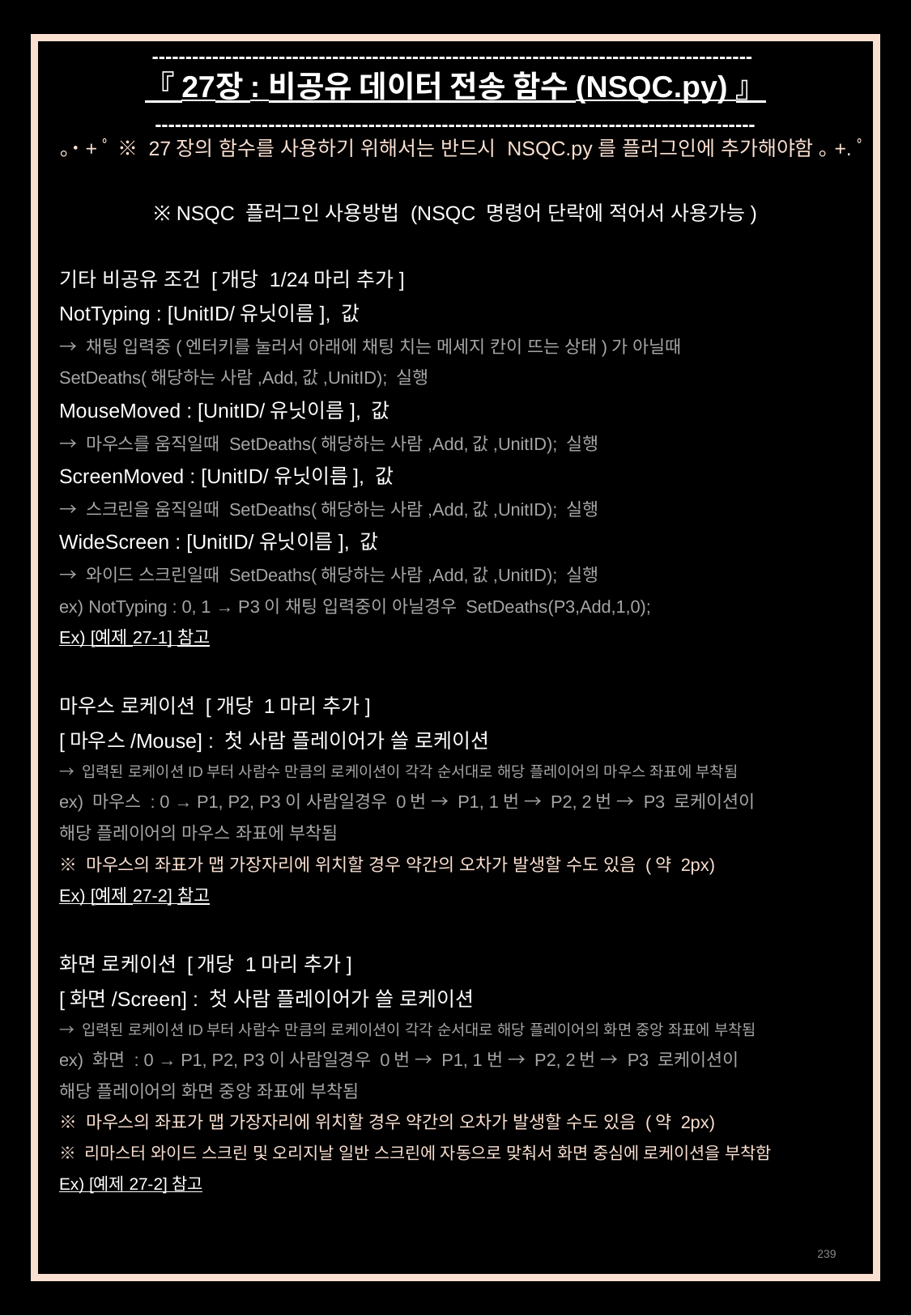

------------------------------------------------------------------------------------------
『 27장 : 비공유 데이터 전송 함수 (NSQC.py) 』
------------------------------------------------------------------------------------------

｡˙+ﾟ ※ 27장의 함수를 사용하기 위해서는 반드시 NSQC.py를 플러그인에 추가해야함 ｡+.ﾟ
※ NSQC 플러그인 사용방법 (NSQC 명령어 단락에 적어서 사용가능)

기타 비공유 조건 [개당 1/24마리 추가]
NotTyping : [UnitID/유닛이름], 값
→ 채팅 입력중(엔터키를 눌러서 아래에 채팅 치는 메세지 칸이 뜨는 상태)가 아닐때
SetDeaths(해당하는 사람,Add,값,UnitID); 실행
MouseMoved : [UnitID/유닛이름], 값
→ 마우스를 움직일때 SetDeaths(해당하는 사람,Add,값,UnitID); 실행
ScreenMoved : [UnitID/유닛이름], 값
→ 스크린을 움직일때 SetDeaths(해당하는 사람,Add,값,UnitID); 실행
WideScreen : [UnitID/유닛이름], 값
→ 와이드 스크린일때 SetDeaths(해당하는 사람,Add,값,UnitID); 실행
ex) NotTyping : 0, 1 → P3이 채팅 입력중이 아닐경우 SetDeaths(P3,Add,1,0);
Ex) [예제 27-1] 참고

마우스 로케이션 [개당 1마리 추가]
[마우스/Mouse] : 첫 사람 플레이어가 쓸 로케이션
→ 입력된 로케이션ID부터 사람수 만큼의 로케이션이 각각 순서대로 해당 플레이어의 마우스 좌표에 부착됨
ex) 마우스 : 0 → P1, P2, P3이 사람일경우 0번 → P1, 1번 → P2, 2번 → P3 로케이션이
해당 플레이어의 마우스 좌표에 부착됨
※ 마우스의 좌표가 맵 가장자리에 위치할 경우 약간의 오차가 발생할 수도 있음 (약 2px)
Ex) [예제 27-2] 참고

화면 로케이션 [개당 1마리 추가]
[화면/Screen] : 첫 사람 플레이어가 쓸 로케이션
→ 입력된 로케이션ID부터 사람수 만큼의 로케이션이 각각 순서대로 해당 플레이어의 화면 중앙 좌표에 부착됨
ex) 화면 : 0 → P1, P2, P3이 사람일경우 0번 → P1, 1번 → P2, 2번 → P3 로케이션이
해당 플레이어의 화면 중앙 좌표에 부착됨
※ 마우스의 좌표가 맵 가장자리에 위치할 경우 약간의 오차가 발생할 수도 있음 (약 2px)
※ 리마스터 와이드 스크린 및 오리지날 일반 스크린에 자동으로 맞춰서 화면 중심에 로케이션을 부착함
Ex) [예제 27-2] 참고
239